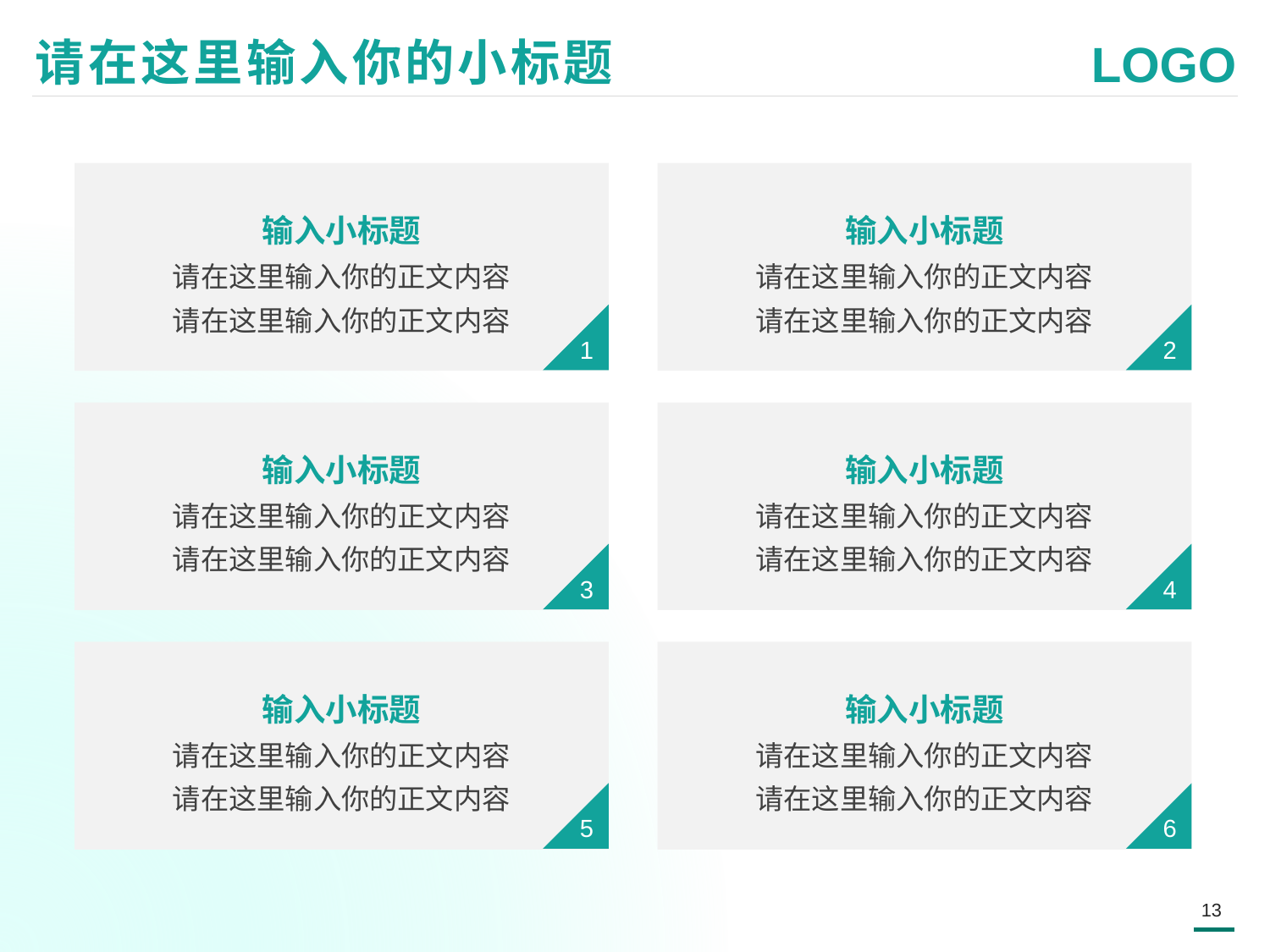

请在这里输入你的小标题

输入小标题
请在这里输入你的正文内容
请在这里输入你的正文内容
输入小标题
请在这里输入你的正文内容
请在这里输入你的正文内容

1

2

输入小标题
请在这里输入你的正文内容
请在这里输入你的正文内容
输入小标题
请在这里输入你的正文内容
请在这里输入你的正文内容

3

4

输入小标题
请在这里输入你的正文内容
请在这里输入你的正文内容
输入小标题
请在这里输入你的正文内容
请在这里输入你的正文内容

5

6